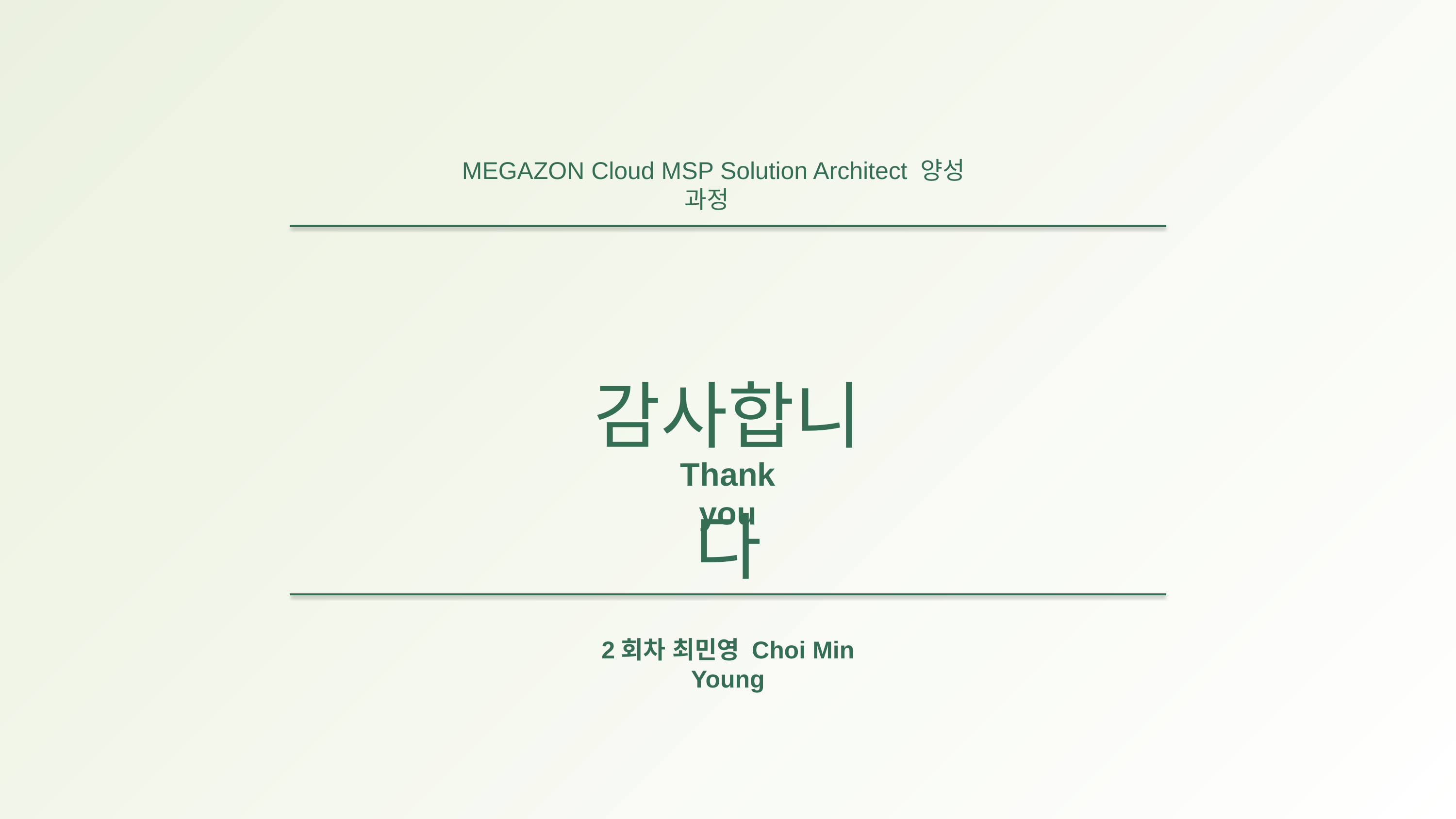

MEGAZON Cloud MSP Solution Architect 양성 과정
감사합니다
Thank you
2회차 최민영 Choi Min Young